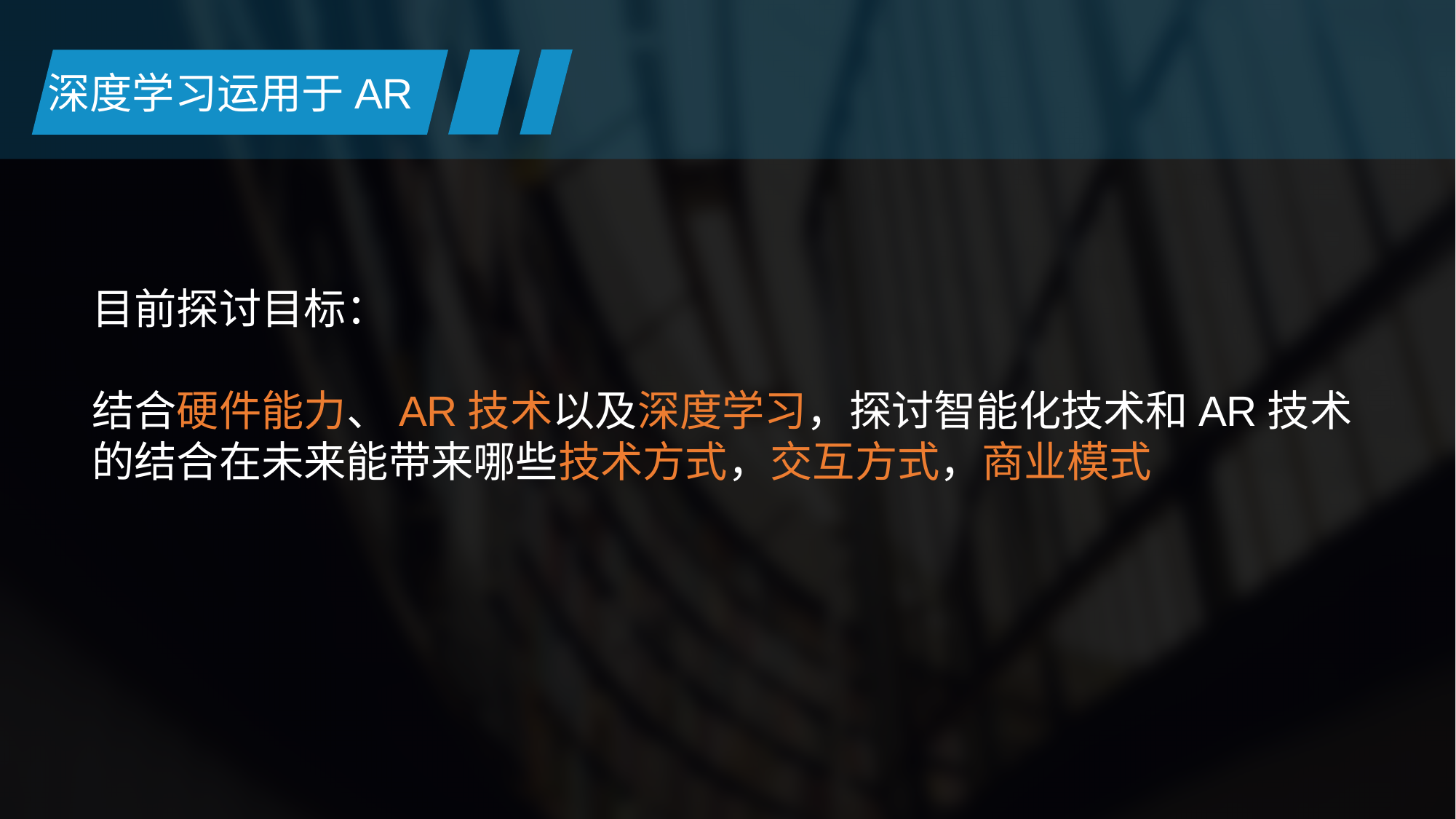

深度学习运用于AR
目前探讨目标：

结合硬件能力、AR技术以及深度学习，探讨智能化技术和AR技术的结合在未来能带来哪些技术方式，交互方式，商业模式